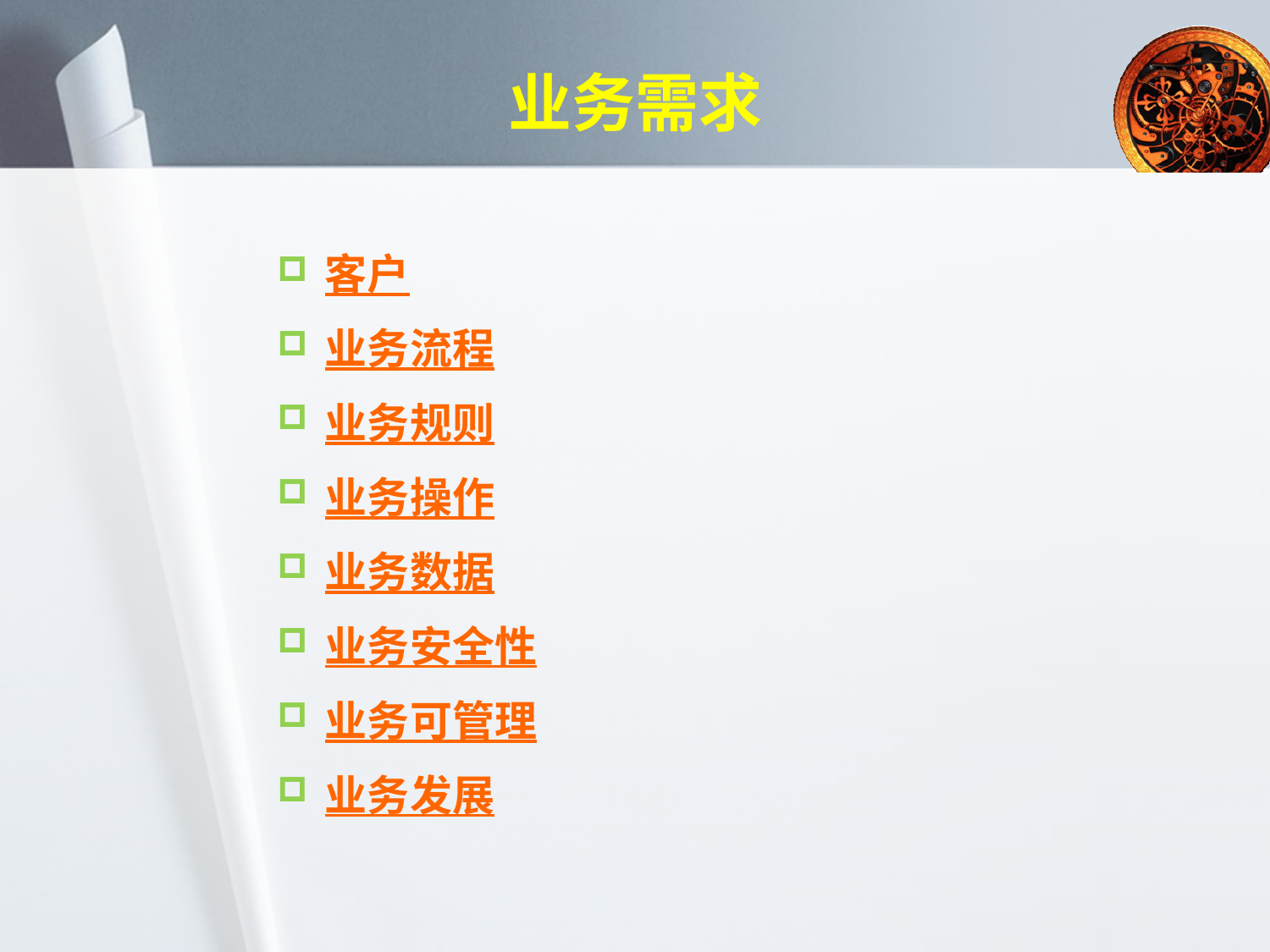

# 业务需求
客户
业务流程
业务规则
业务操作
业务数据
业务安全性
业务可管理
业务发展